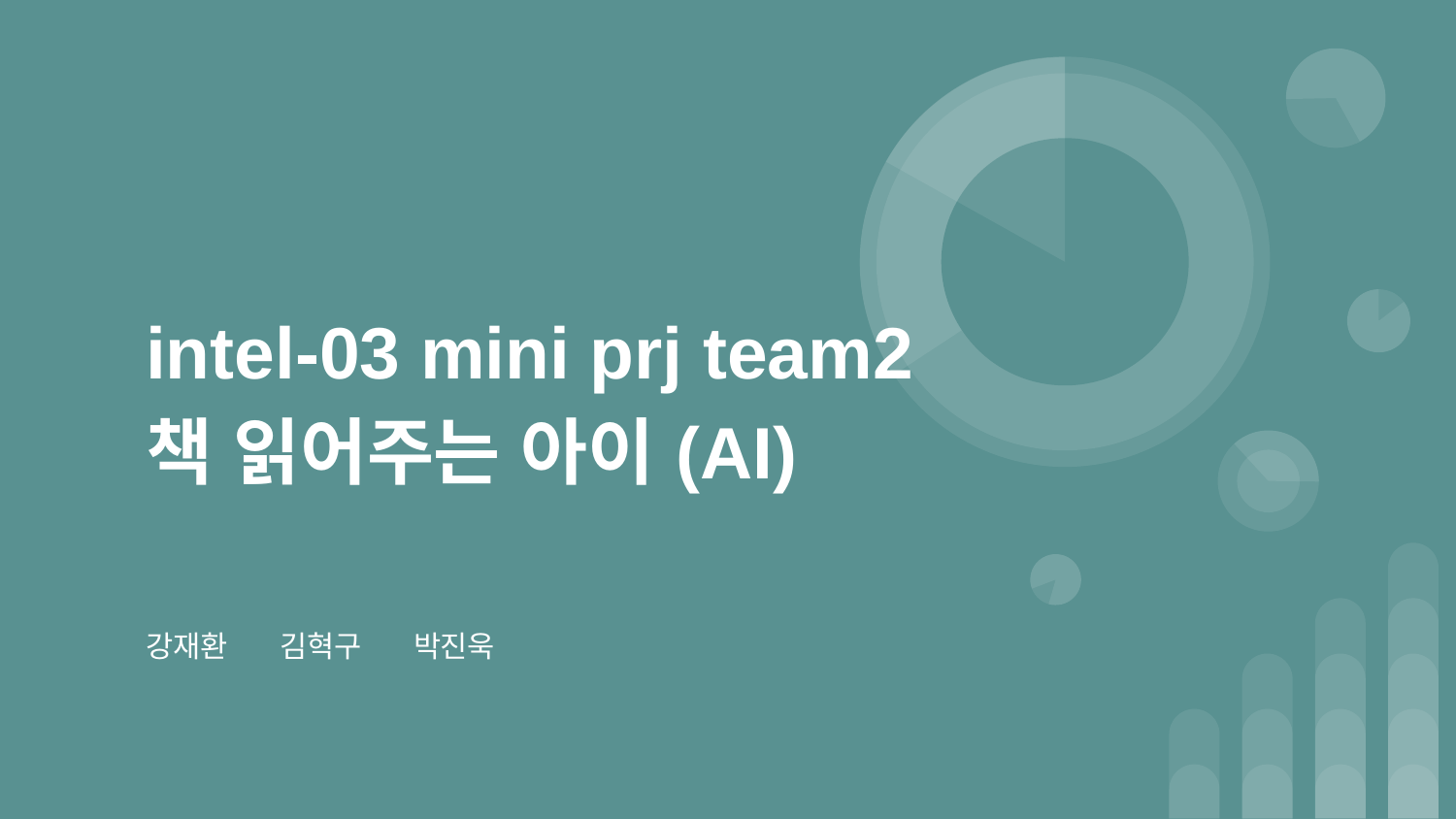

# intel-03 mini prj team2
책 읽어주는 아이(AI)

강재환	김혁구	박진욱